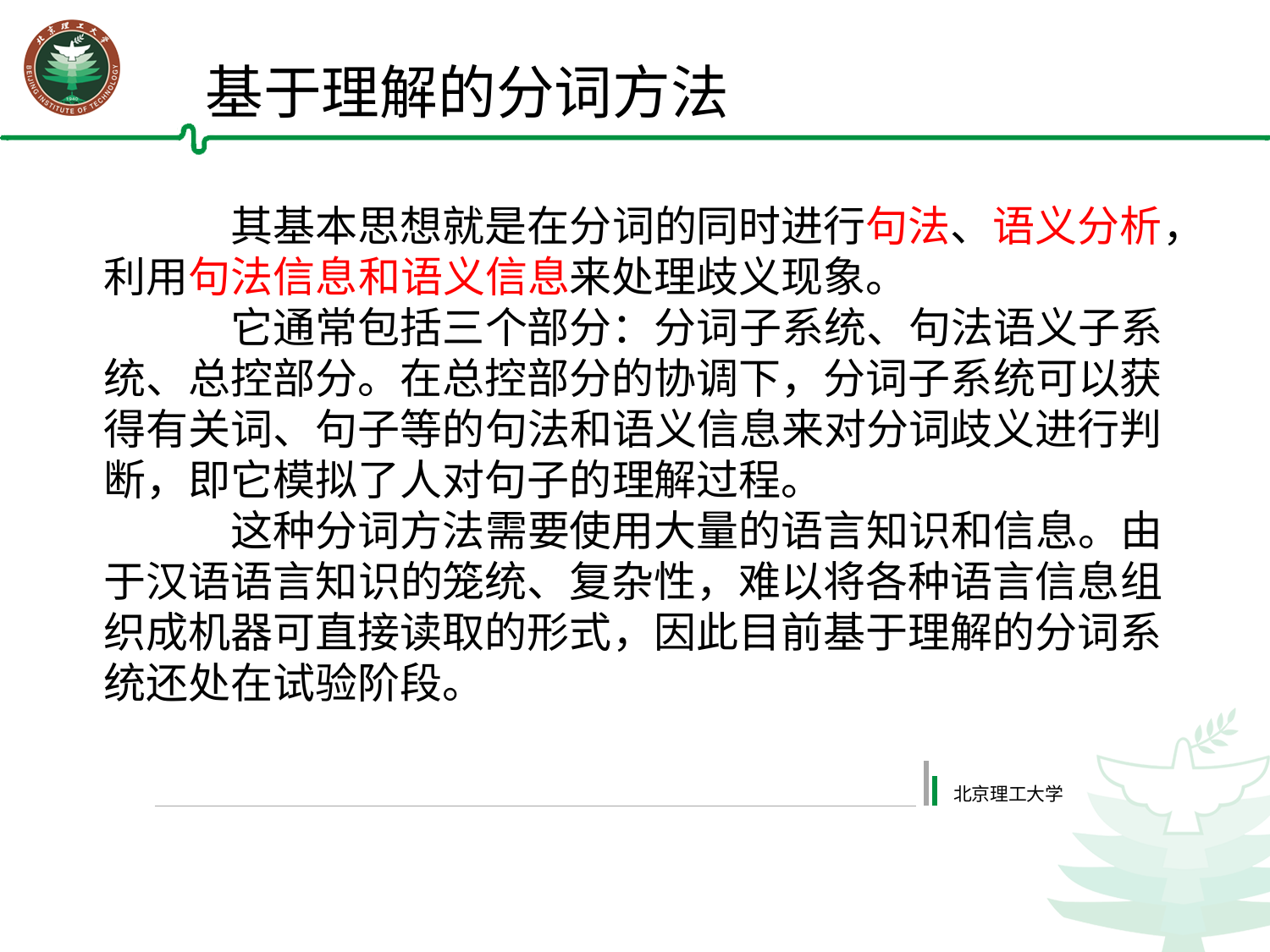

基于理解的分词方法
	其基本思想就是在分词的同时进行句法、语义分析，利用句法信息和语义信息来处理歧义现象。
	它通常包括三个部分：分词子系统、句法语义子系统、总控部分。在总控部分的协调下，分词子系统可以获得有关词、句子等的句法和语义信息来对分词歧义进行判断，即它模拟了人对句子的理解过程。
	这种分词方法需要使用大量的语言知识和信息。由于汉语语言知识的笼统、复杂性，难以将各种语言信息组织成机器可直接读取的形式，因此目前基于理解的分词系统还处在试验阶段。

北京理工大学